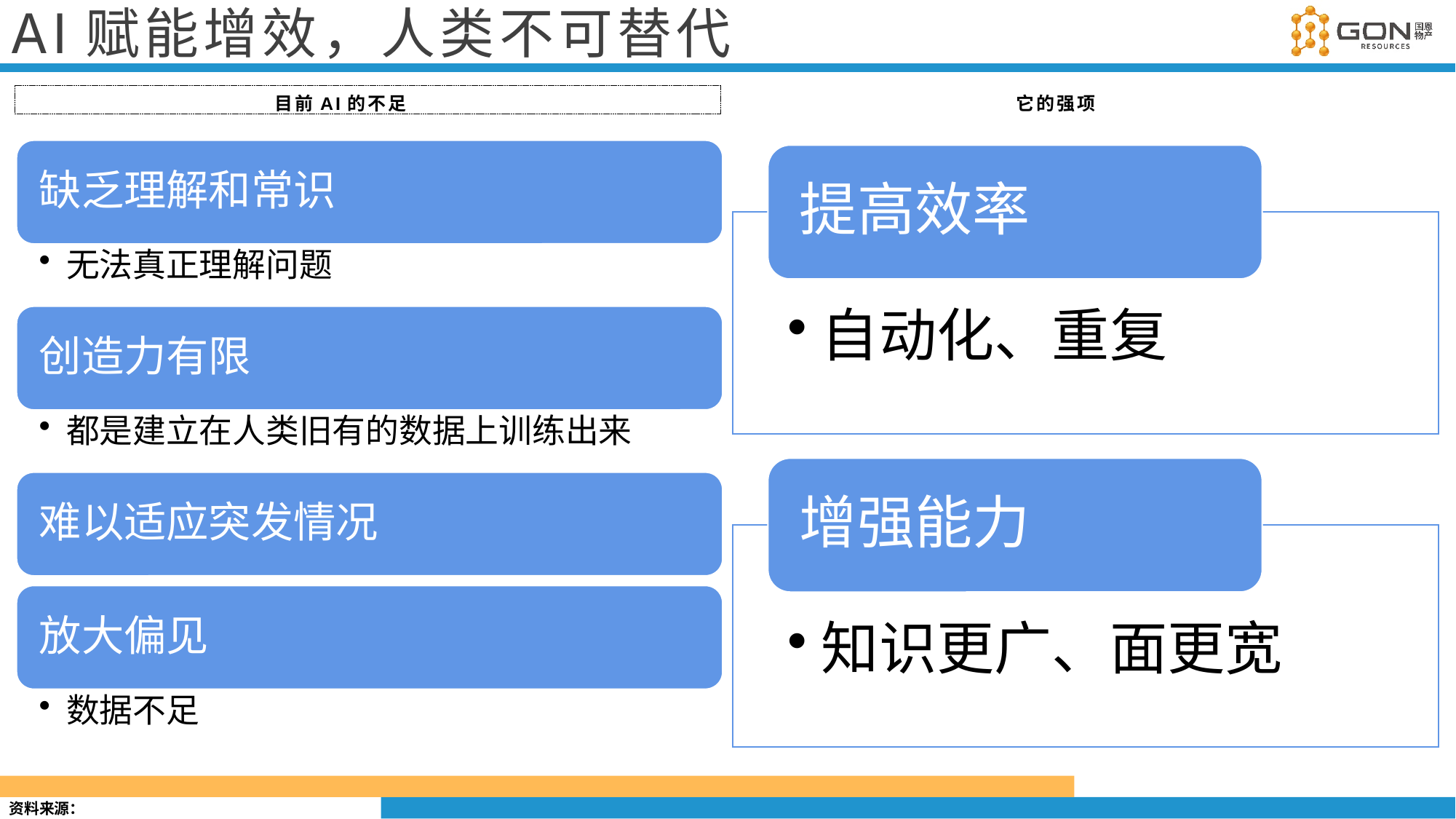

# AI赋能增效，人类不可替代
目前AI的不足
它的强项
缺乏理解和常识
无法真正理解问题
创造力有限
都是建立在人类旧有的数据上训练出来
难以适应突发情况
放大偏见
数据不足
自动化、重复
提高效率
知识更广、面更宽
增强能力